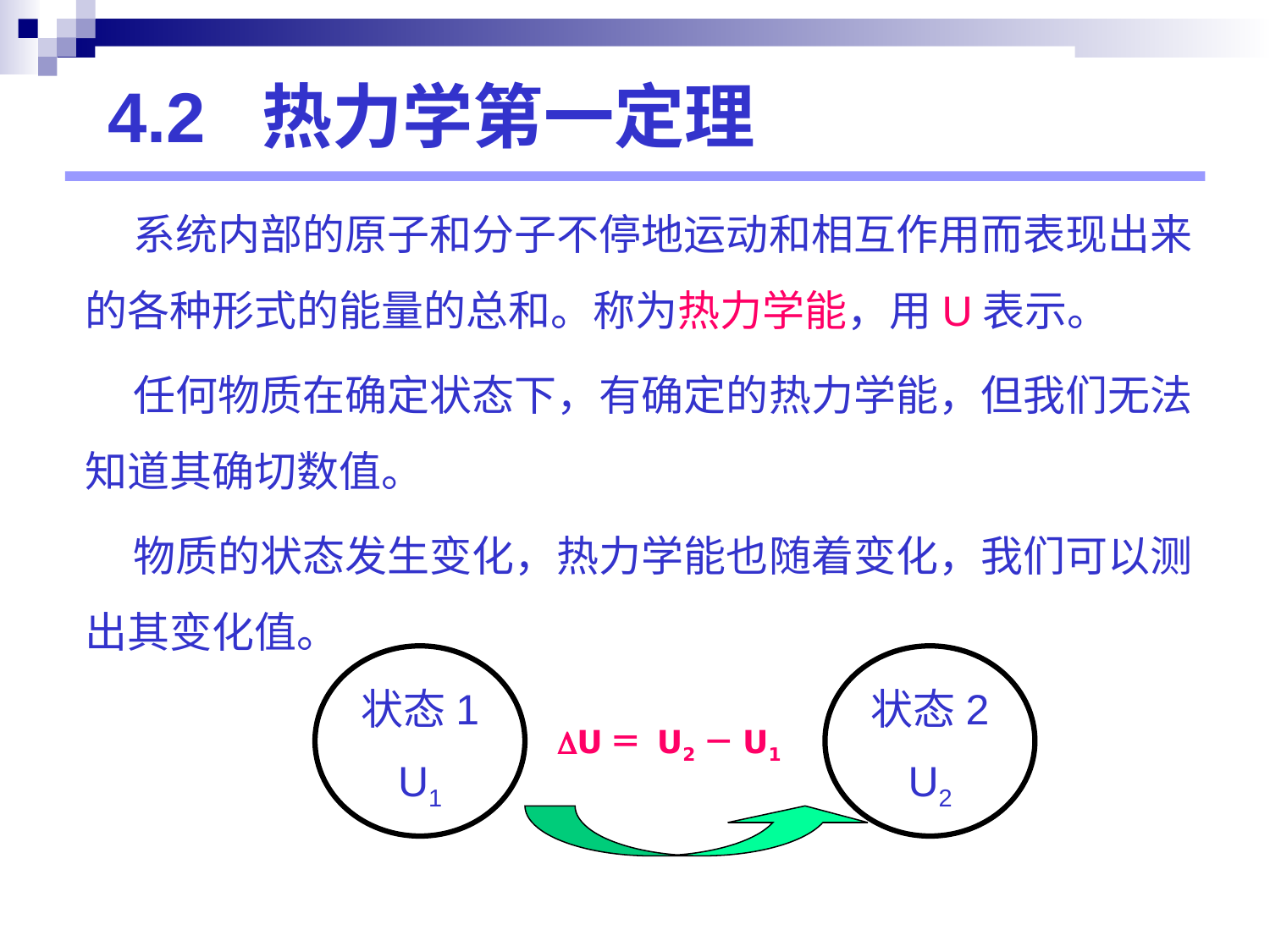

# 4.2  热力学第一定理
         系统内部的原子和分子不停地运动和相互作用而表现出来的各种形式的能量的总和。称为热力学能，用U表示。
         任何物质在确定状态下，有确定的热力学能，但我们无法知道其确切数值。
         物质的状态发生变化，热力学能也随着变化，我们可以测出其变化值。

状态1
U1

状态2
U2
ΔU＝ U2－U1